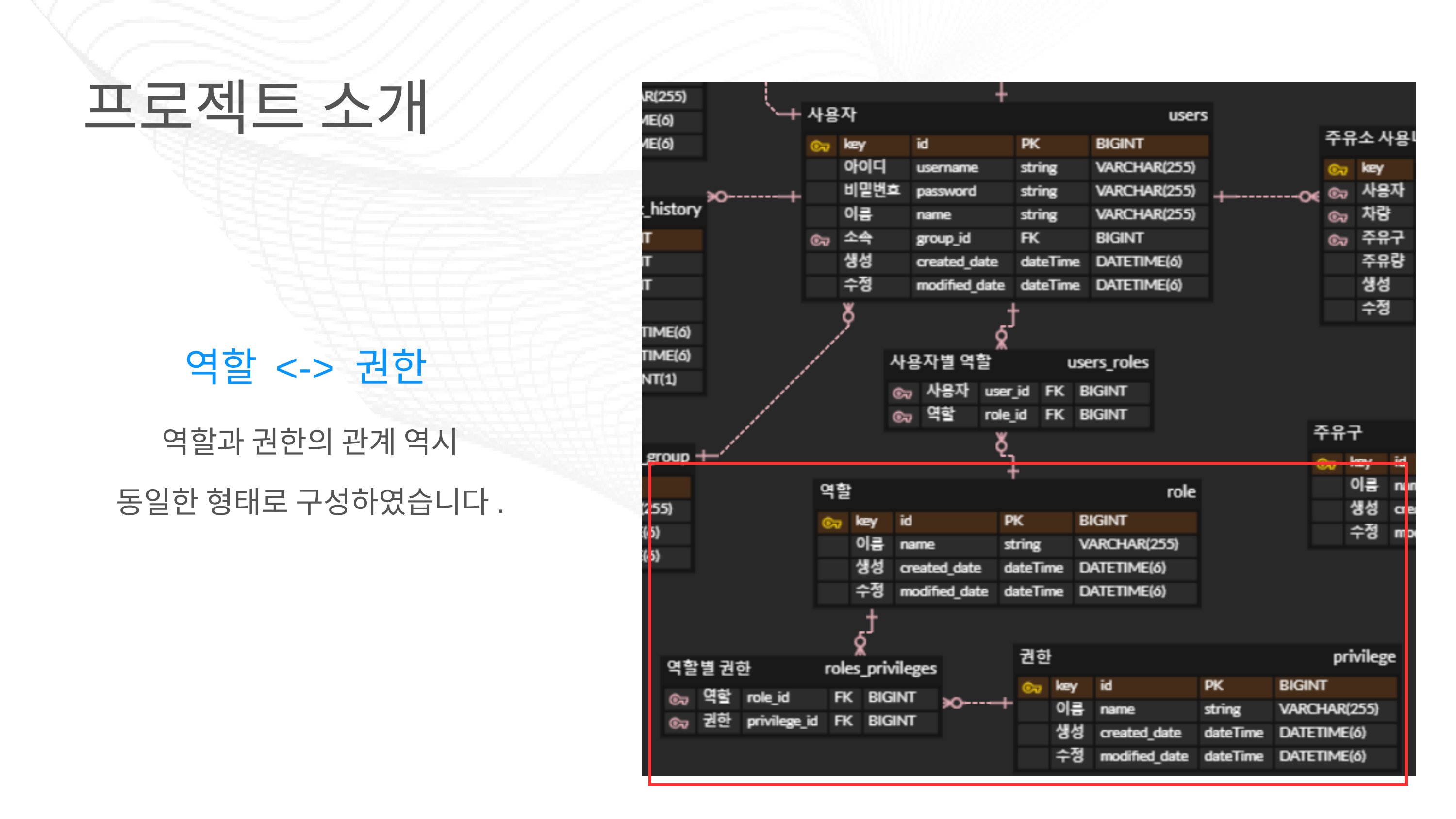

프로젝트 소개

역할 <-> 권한
역할과 권한의 관계 역시
동일한 형태로 구성하였습니다.